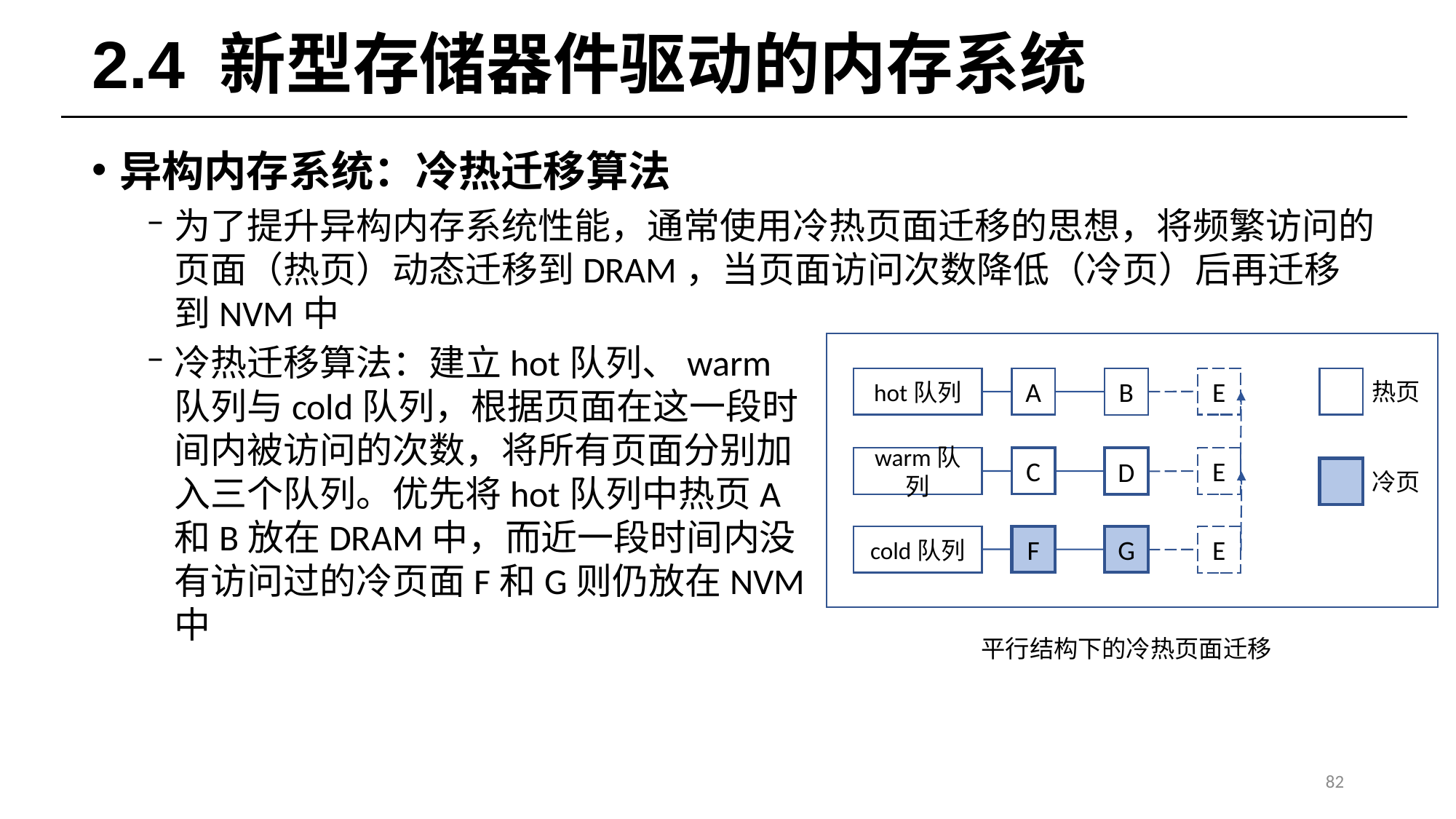

# 2.4 新型存储器件驱动的内存系统
异构内存系统：冷热迁移算法
为了提升异构内存系统性能，通常使用冷热页面迁移的思想，将频繁访问的页面（热页）动态迁移到DRAM，当页面访问次数降低（冷页）后再迁移到NVM中

冷热迁移算法：建立hot队列、warm队列与cold队列，根据页面在这一段时间内被访问的次数，将所有页面分别加入三个队列。优先将hot队列中热页A和B放在DRAM中，而近一段时间内没有访问过的冷页面F和G则仍放在NVM中

hot队列
A
E

B
warm队列
C
E
D

cold队列
F
G
E
平行结构下的冷热页面迁移
热页
冷页
82